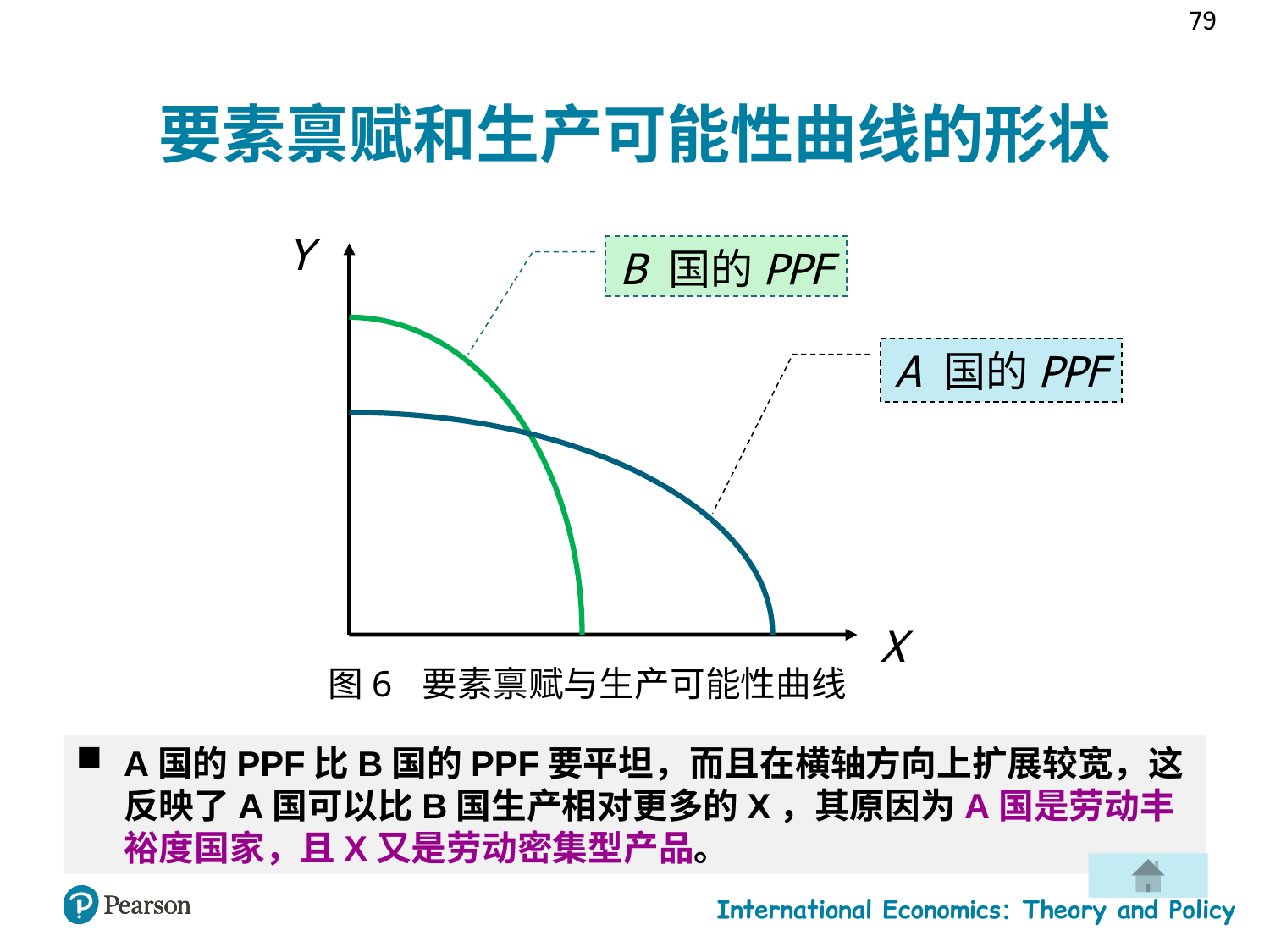

79
# 要素禀赋和生产可能性曲线的形状
Y
B 国的PPF

A 国的PPF

X

图6 要素禀赋与生产可能性曲线
A国的PPF比B国的PPF要平坦，而且在横轴方向上扩展较宽，这反映了A国可以比B国生产相对更多的X，其原因为A国是劳动丰裕度国家，且X又是劳动密集型产品。